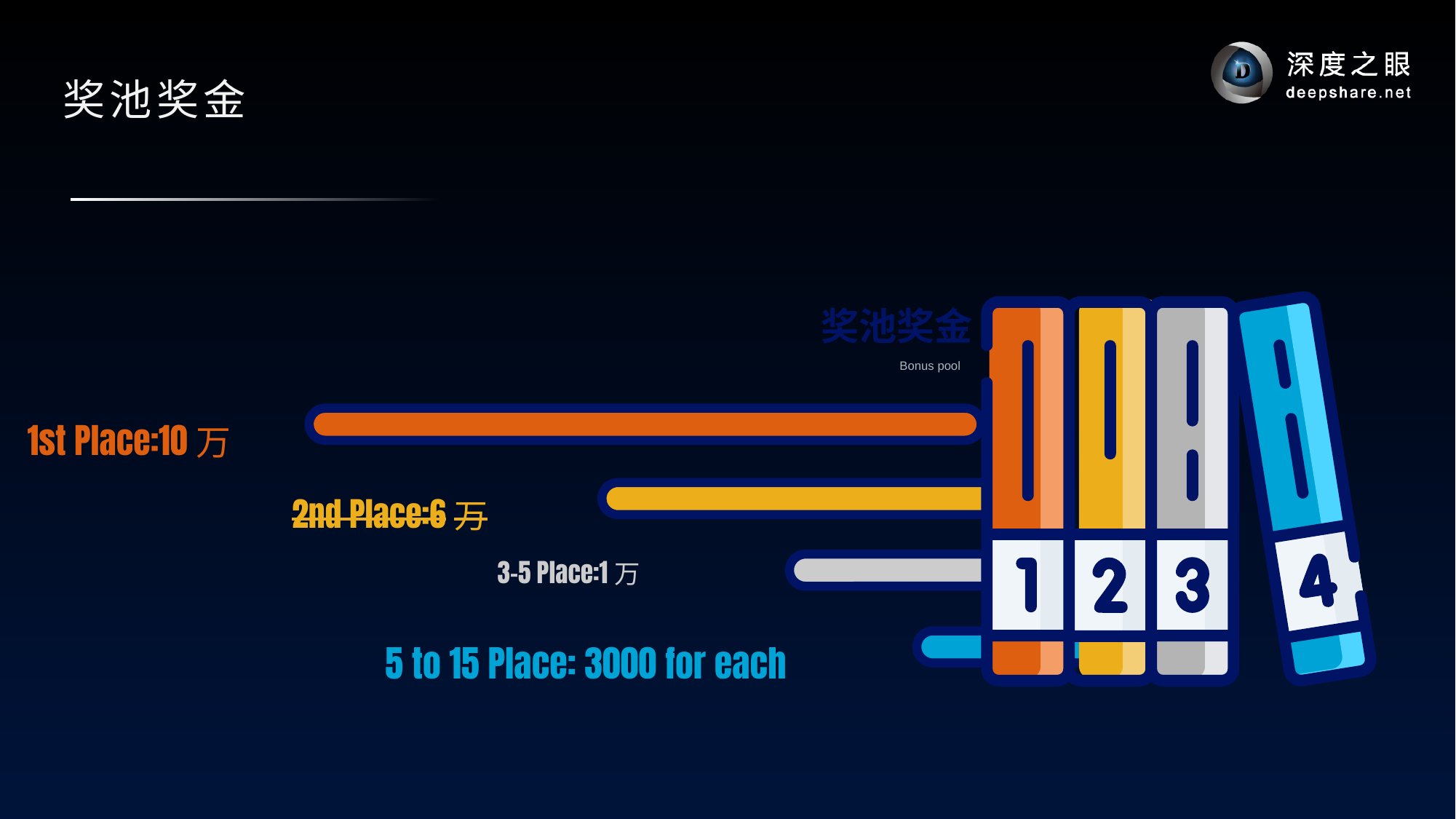

# 奖池奖金

奖池奖金

Bonus pool

1st Place:10万
2nd Place:6万

3-5 Place:1万

5 to 15 Place: 3000 for each